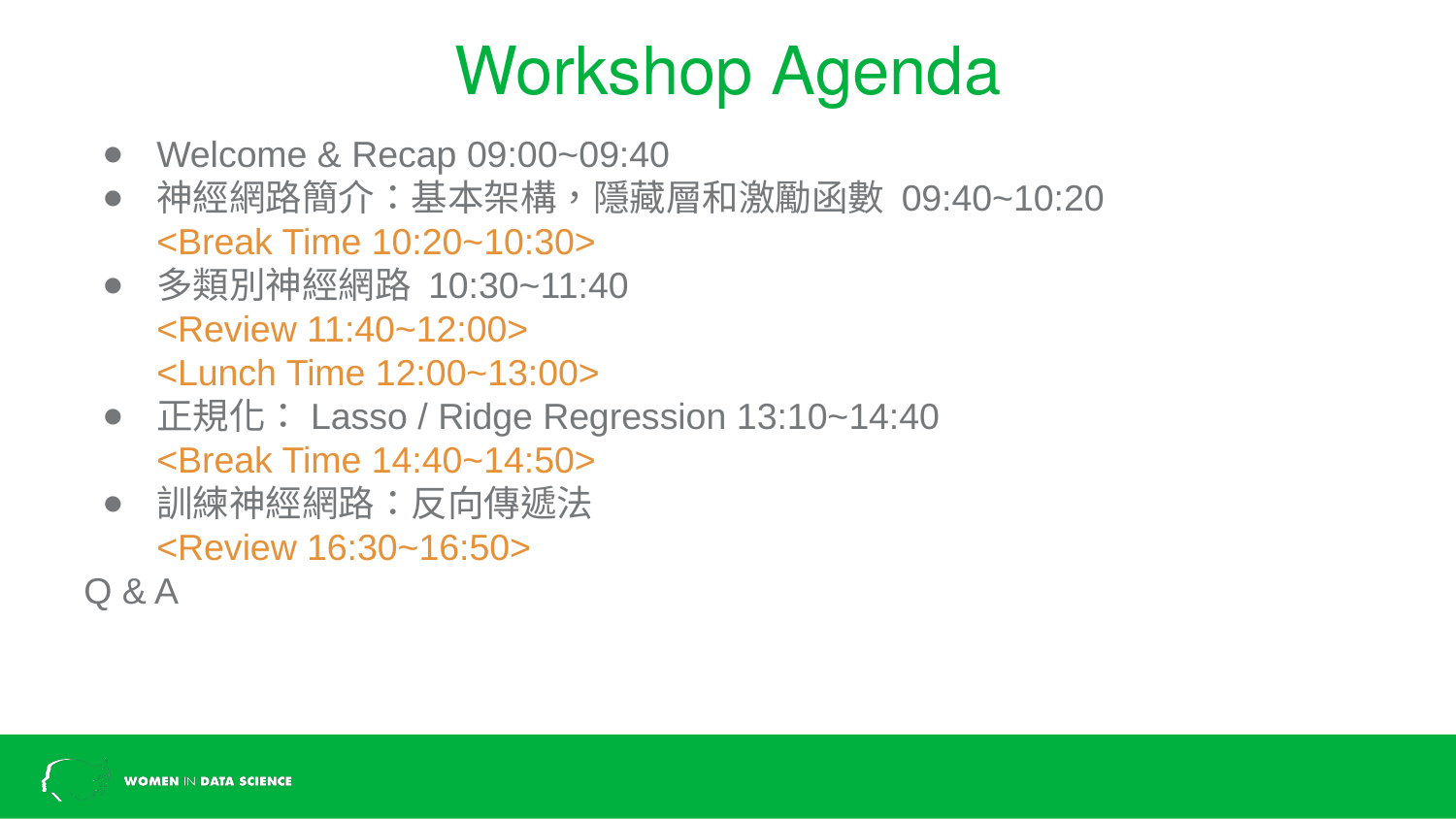

# Workshop Agenda
Welcome & Recap 09:00~09:40
神經網路簡介：基本架構，隱藏層和激勵函數 09:40~10:20
<Break Time 10:20~10:30>
多類別神經網路 10:30~11:40
<Review 11:40~12:00>
<Lunch Time 12:00~13:00>
正規化：Lasso / Ridge Regression 13:10~14:40
<Break Time 14:40~14:50>
訓練神經網路：反向傳遞法
<Review 16:30~16:50>
Q & A